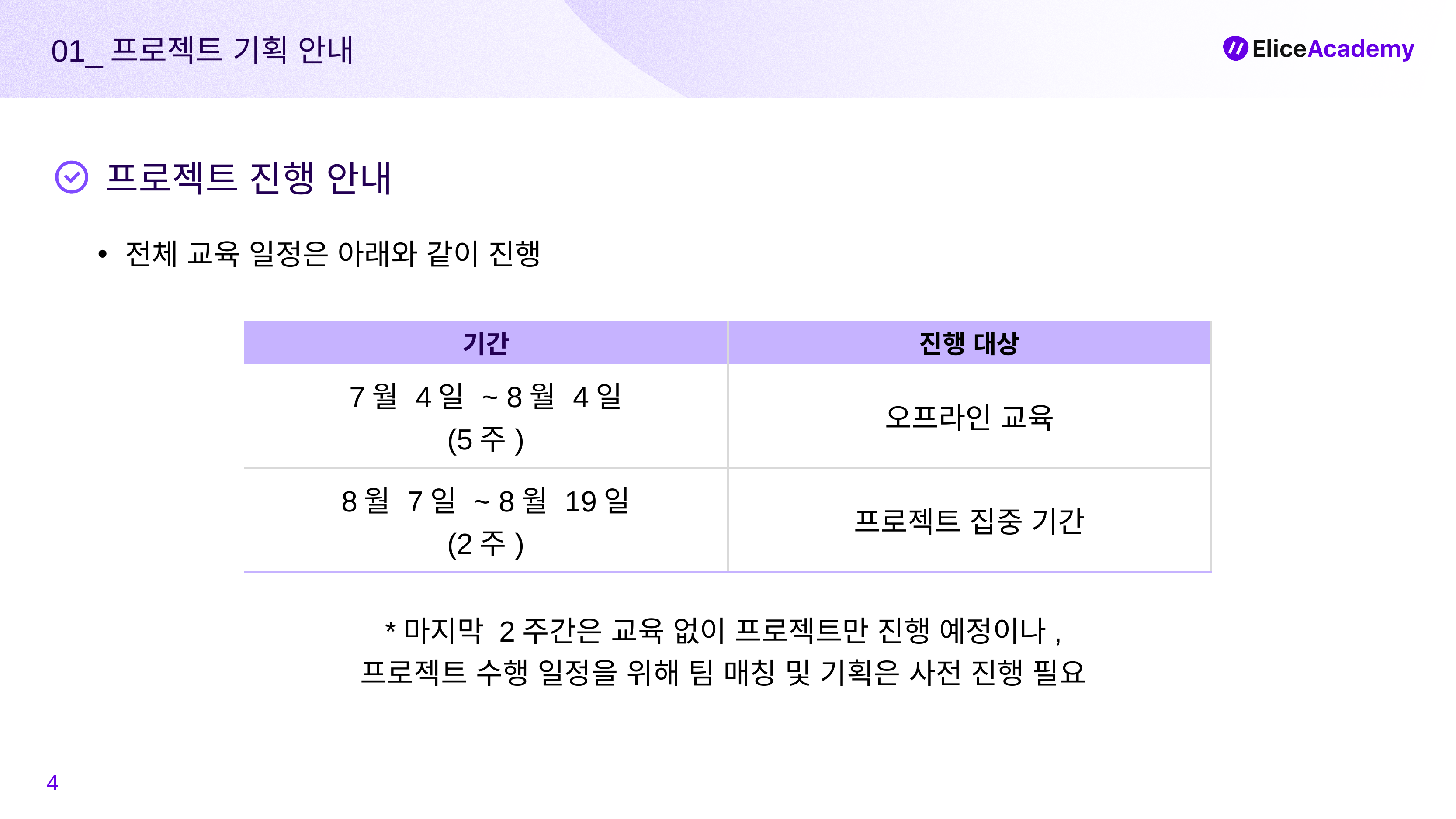

01_프로젝트 기획 안내

프로젝트 진행 안내
전체 교육 일정은 아래와 같이 진행

*마지막 2주간은 교육 없이 프로젝트만 진행 예정이나,
프로젝트 수행 일정을 위해 팀 매칭 및 기획은 사전 진행 필요
| 기간 | 진행 대상 |
| --- | --- |
| 7월 4일 ~ 8월 4일 (5주) | 오프라인 교육 |
| 8월 7일 ~ 8월 19일 (2주) | 프로젝트 집중 기간 |
4